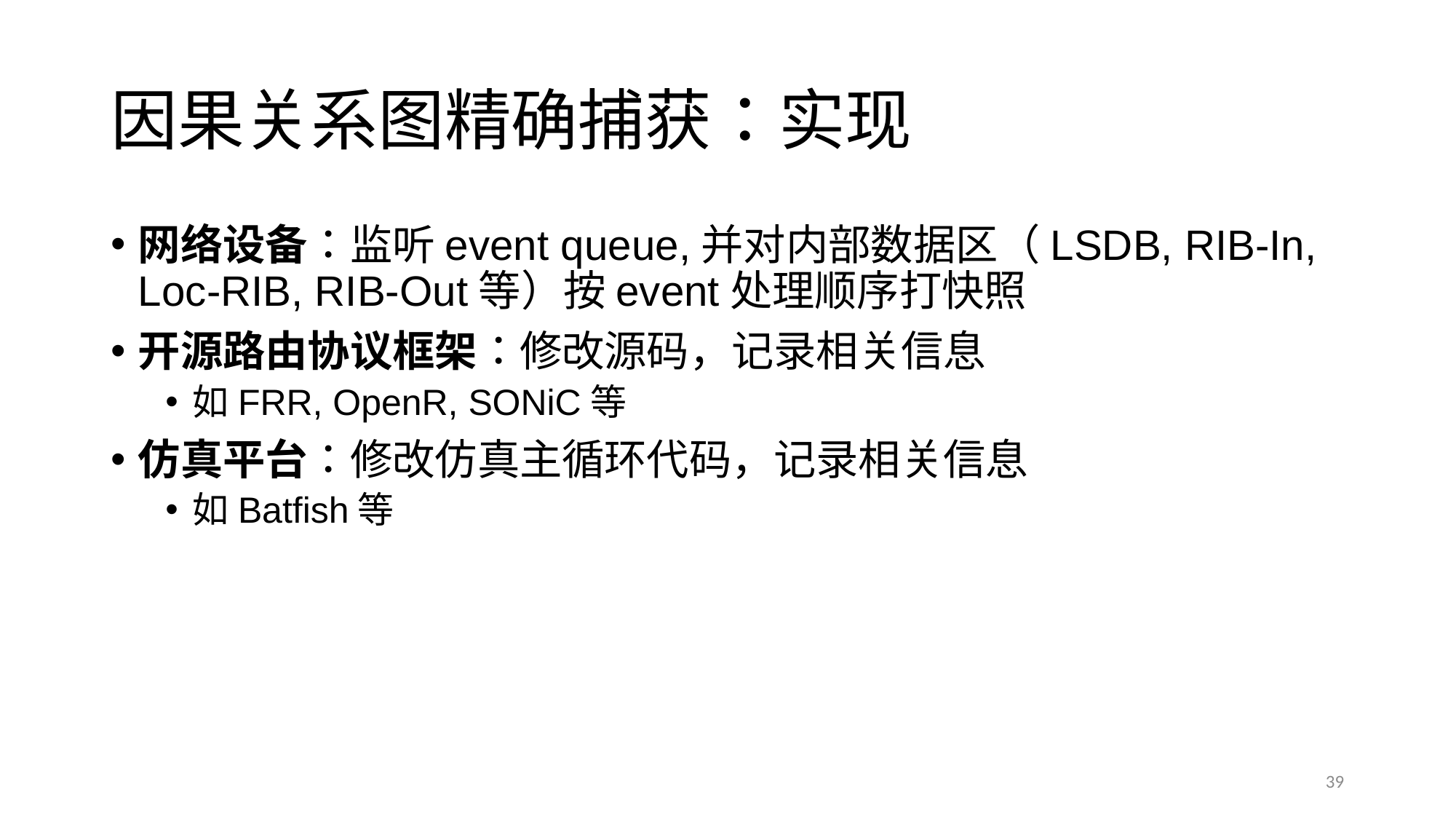

# 因果关系图精确捕获：实现
网络设备：监听event queue,并对内部数据区（LSDB, RIB-In, Loc-RIB, RIB-Out等）按event处理顺序打快照
开源路由协议框架：修改源码，记录相关信息
如FRR, OpenR, SONiC等
仿真平台：修改仿真主循环代码，记录相关信息
如Batfish等
39